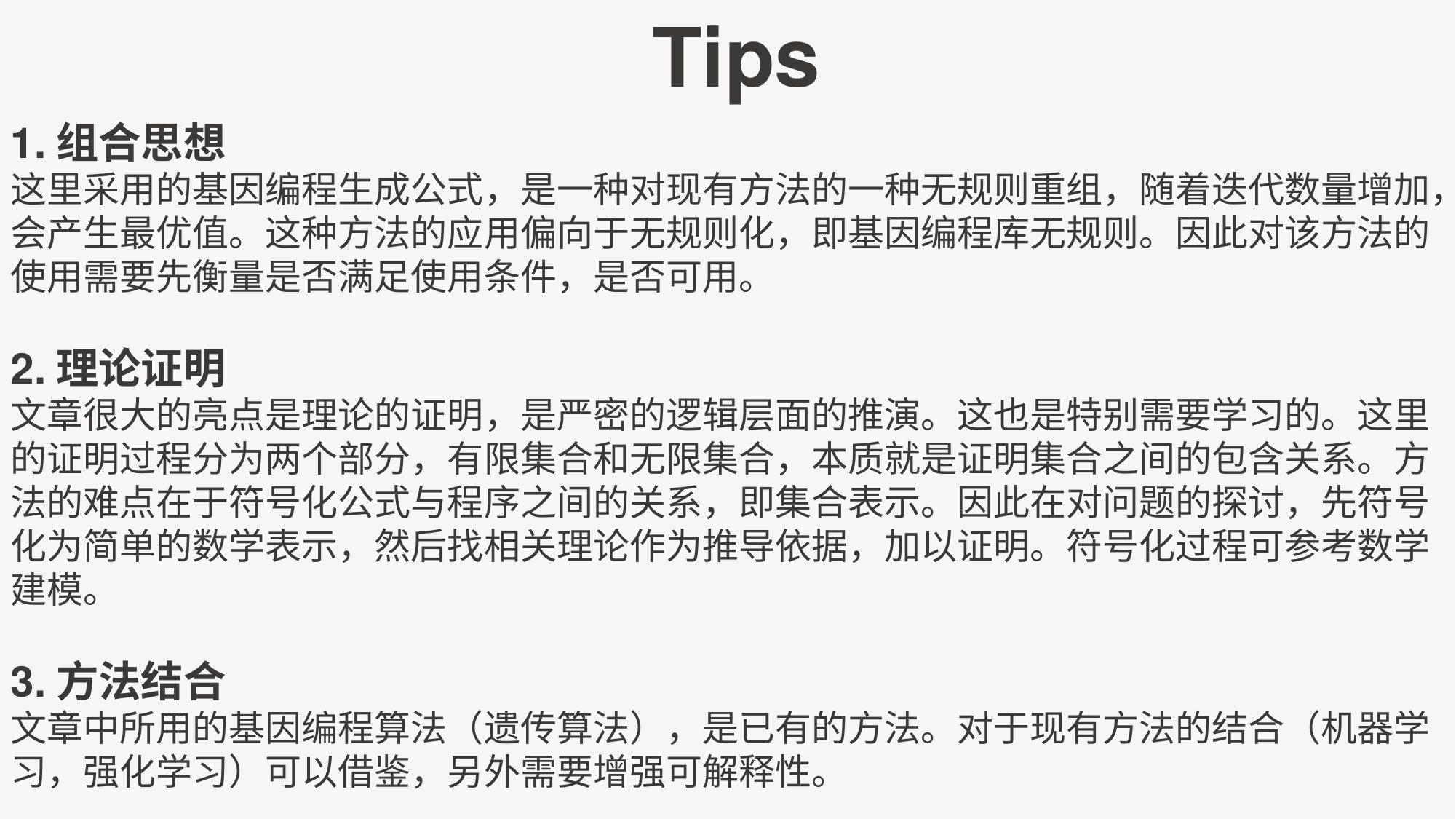

Tips
1.组合思想
这里采用的基因编程生成公式，是一种对现有方法的一种无规则重组，随着迭代数量增加，会产生最优值。这种方法的应用偏向于无规则化，即基因编程库无规则。因此对该方法的使用需要先衡量是否满足使用条件，是否可用。

2.理论证明
文章很大的亮点是理论的证明，是严密的逻辑层面的推演。这也是特别需要学习的。这里的证明过程分为两个部分，有限集合和无限集合，本质就是证明集合之间的包含关系。方法的难点在于符号化公式与程序之间的关系，即集合表示。因此在对问题的探讨，先符号化为简单的数学表示，然后找相关理论作为推导依据，加以证明。符号化过程可参考数学建模。

3.方法结合
文章中所用的基因编程算法（遗传算法），是已有的方法。对于现有方法的结合（机器学习，强化学习）可以借鉴，另外需要增强可解释性。